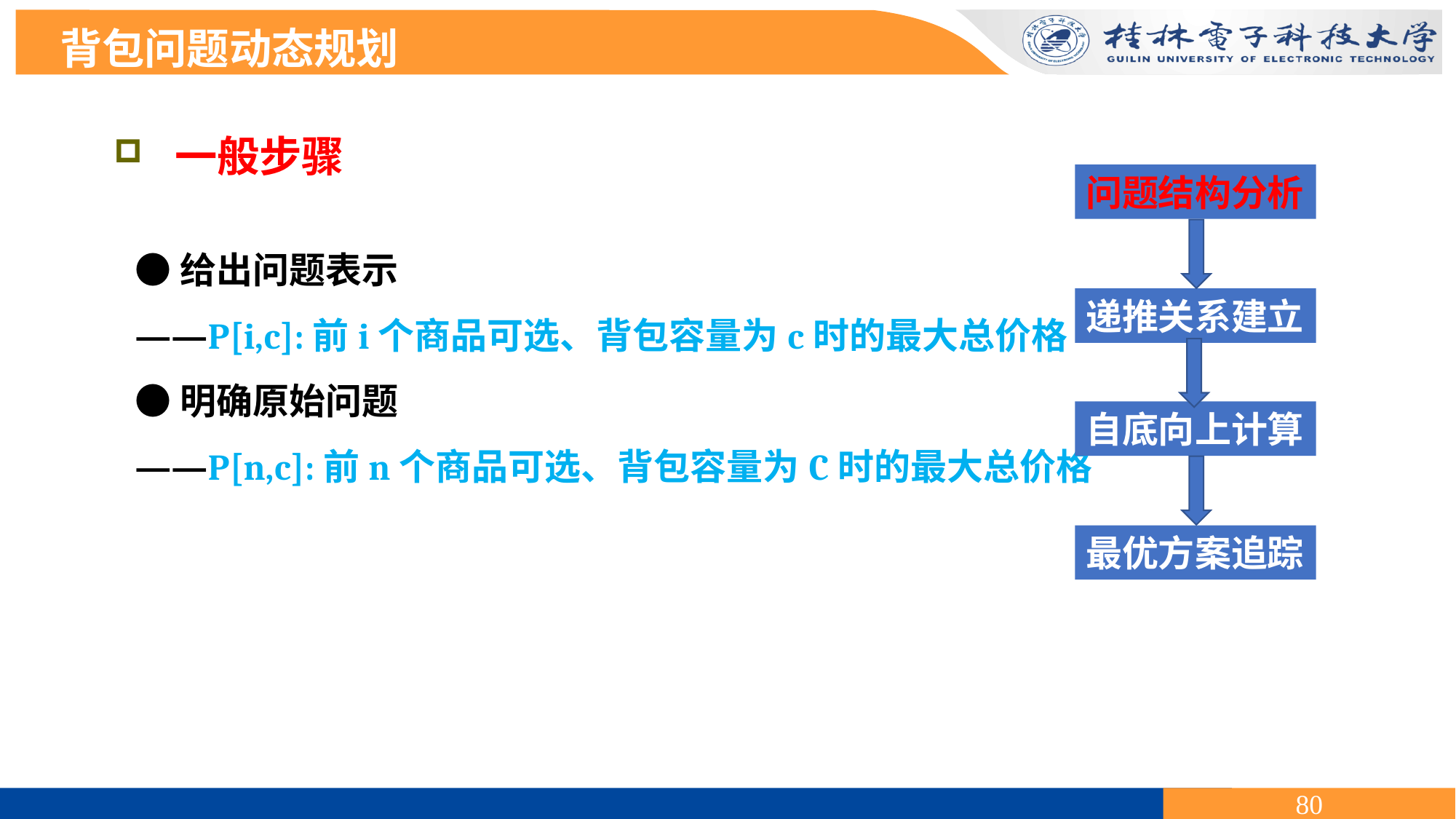

背包问题动态规划
 一般步骤
问题结构分析

●给出问题表示
——P[i,c]:前i个商品可选、背包容量为c时的最大总价格
●明确原始问题
——P[n,c]:前n个商品可选、背包容量为C时的最大总价格

递推关系建立

自底向上计算

最优方案追踪